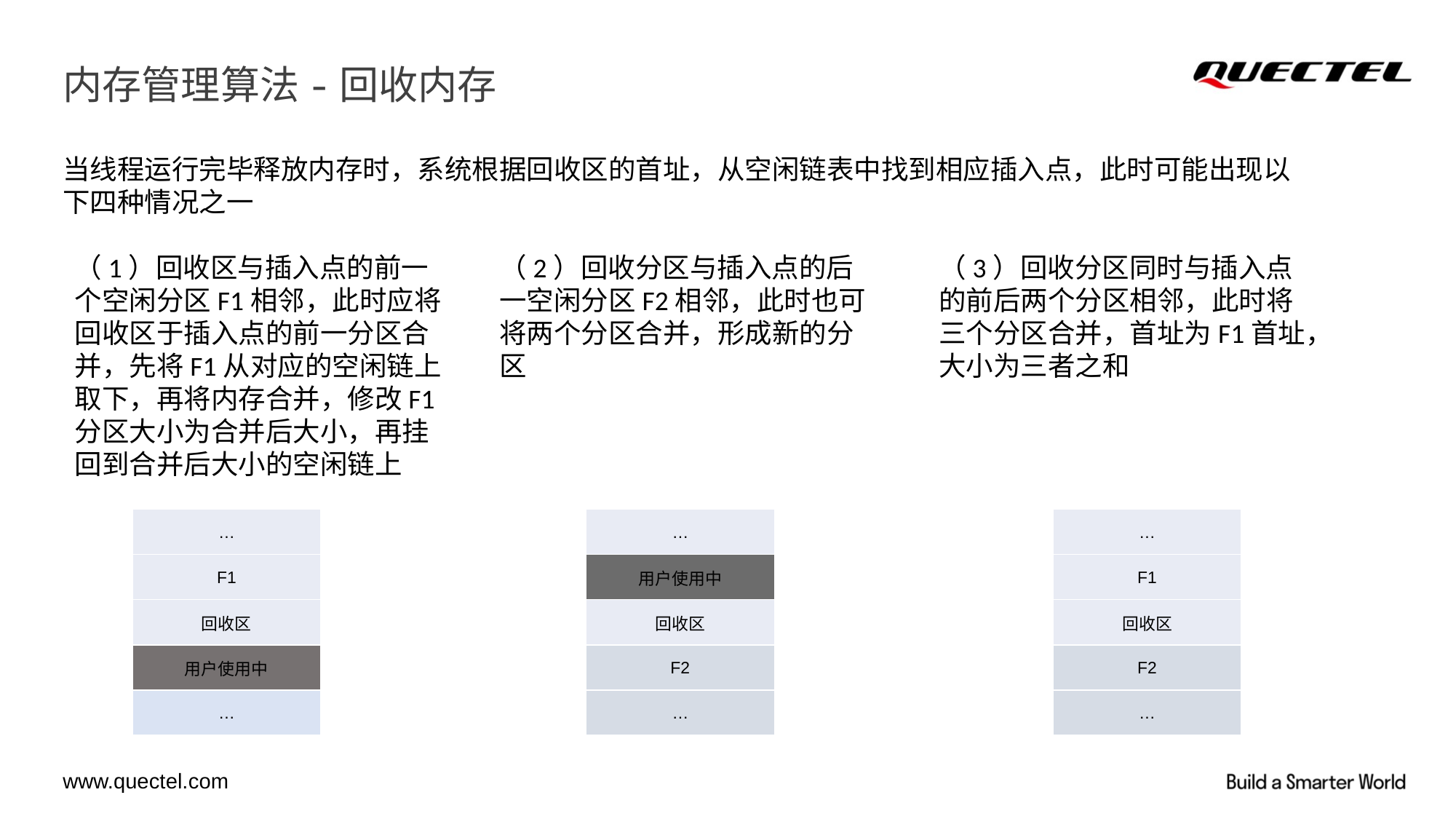

# 内存管理算法-回收内存
当线程运行完毕释放内存时，系统根据回收区的首址，从空闲链表中找到相应插入点，此时可能出现以下四种情况之一
（2）回收分区与插入点的后一空闲分区F2相邻，此时也可将两个分区合并，形成新的分区
（1）回收区与插入点的前一个空闲分区F1相邻，此时应将回收区于插入点的前一分区合并，先将F1从对应的空闲链上取下，再将内存合并，修改F1分区大小为合并后大小，再挂回到合并后大小的空闲链上
（3）回收分区同时与插入点的前后两个分区相邻，此时将三个分区合并，首址为F1首址，大小为三者之和
| … |
| --- |
| 用户使用中 |
| 回收区 |
| F2 |
| … |
| … |
| --- |
| F1 |
| 回收区 |
| 用户使用中 |
| … |
| … |
| --- |
| F1 |
| 回收区 |
| F2 |
| … |